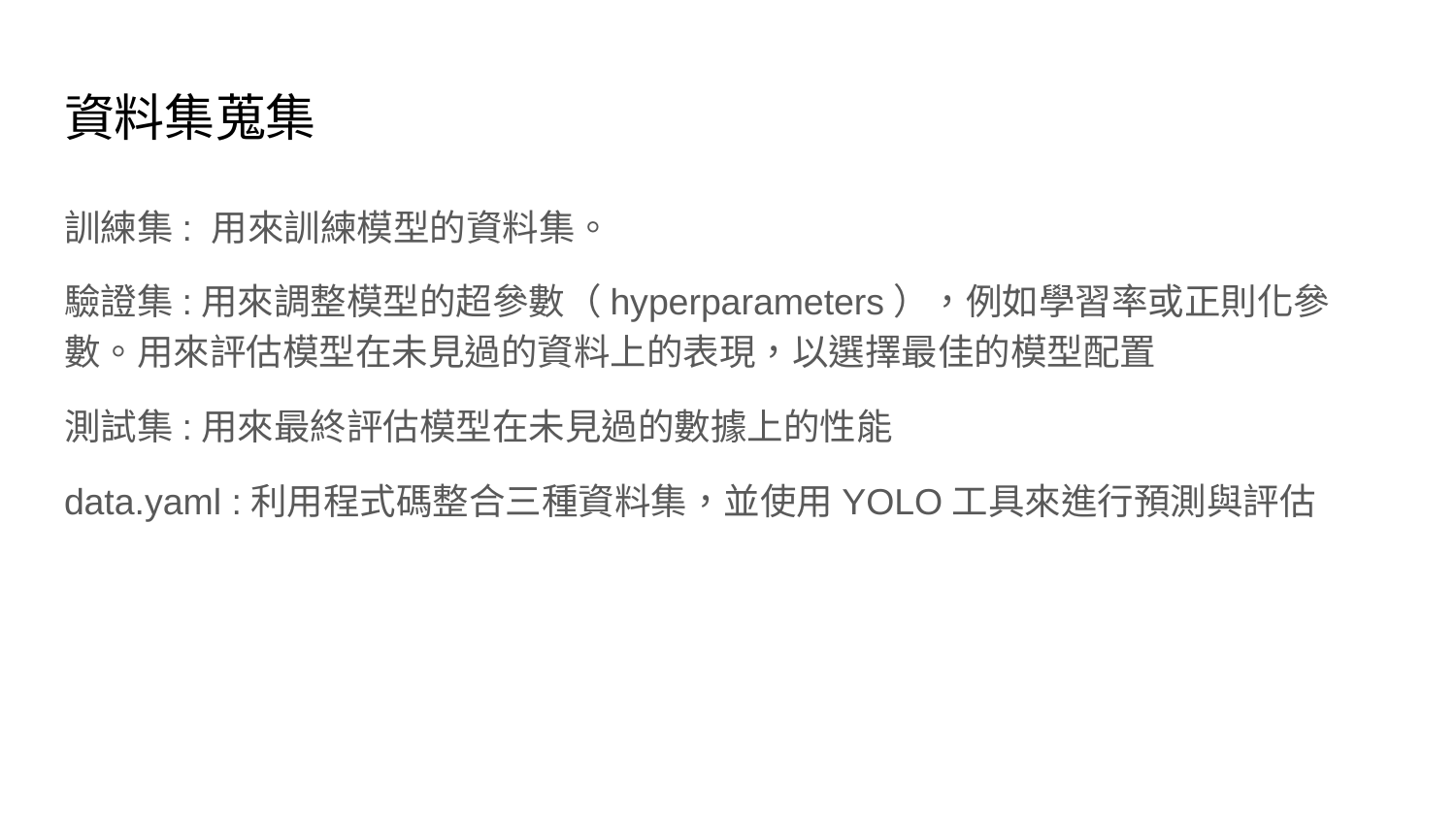

# 資料集蒐集
訓練集: 用來訓練模型的資料集。
驗證集:用來調整模型的超參數（hyperparameters），例如學習率或正則化參數。用來評估模型在未見過的資料上的表現，以選擇最佳的模型配置
測試集:用來最終評估模型在未見過的數據上的性能
data.yaml :利用程式碼整合三種資料集，並使用YOLO工具來進行預測與評估